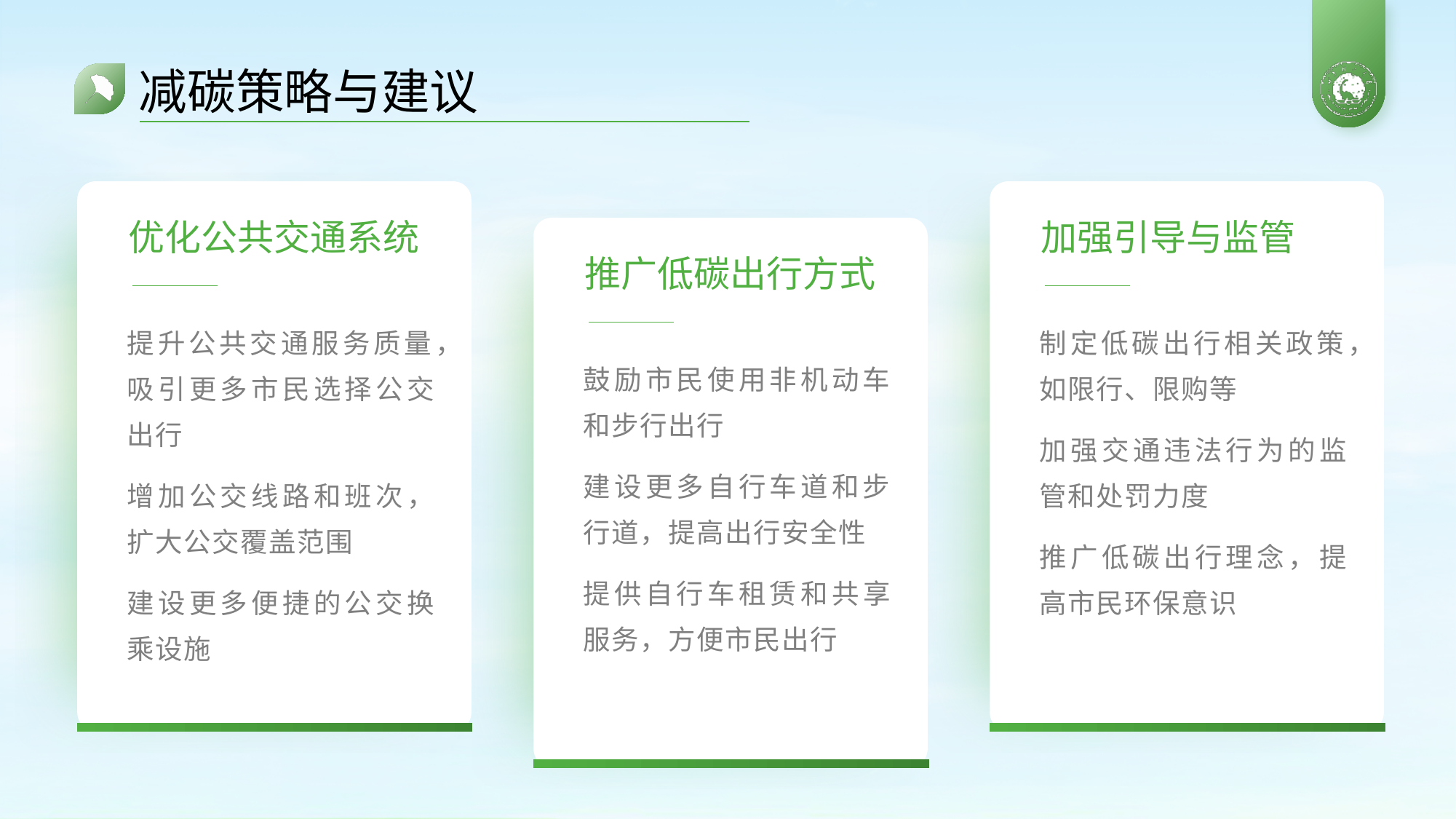

策略一：策略二：
# 减碳策略与建议

优化公共交通系统
加强引导与监管

推广低碳出行方式
提升公共交通服务质量，吸引更多市民选择公交出行
增加公交线路和班次，扩大公交覆盖范围
建设更多便捷的公交换乘设施
制定低碳出行相关政策，如限行、限购等
加强交通违法行为的监管和处罚力度
推广低碳出行理念，提高市民环保意识
鼓励市民使用非机动车和步行出行
建设更多自行车道和步行道，提高出行安全性
提供自行车租赁和共享服务，方便市民出行